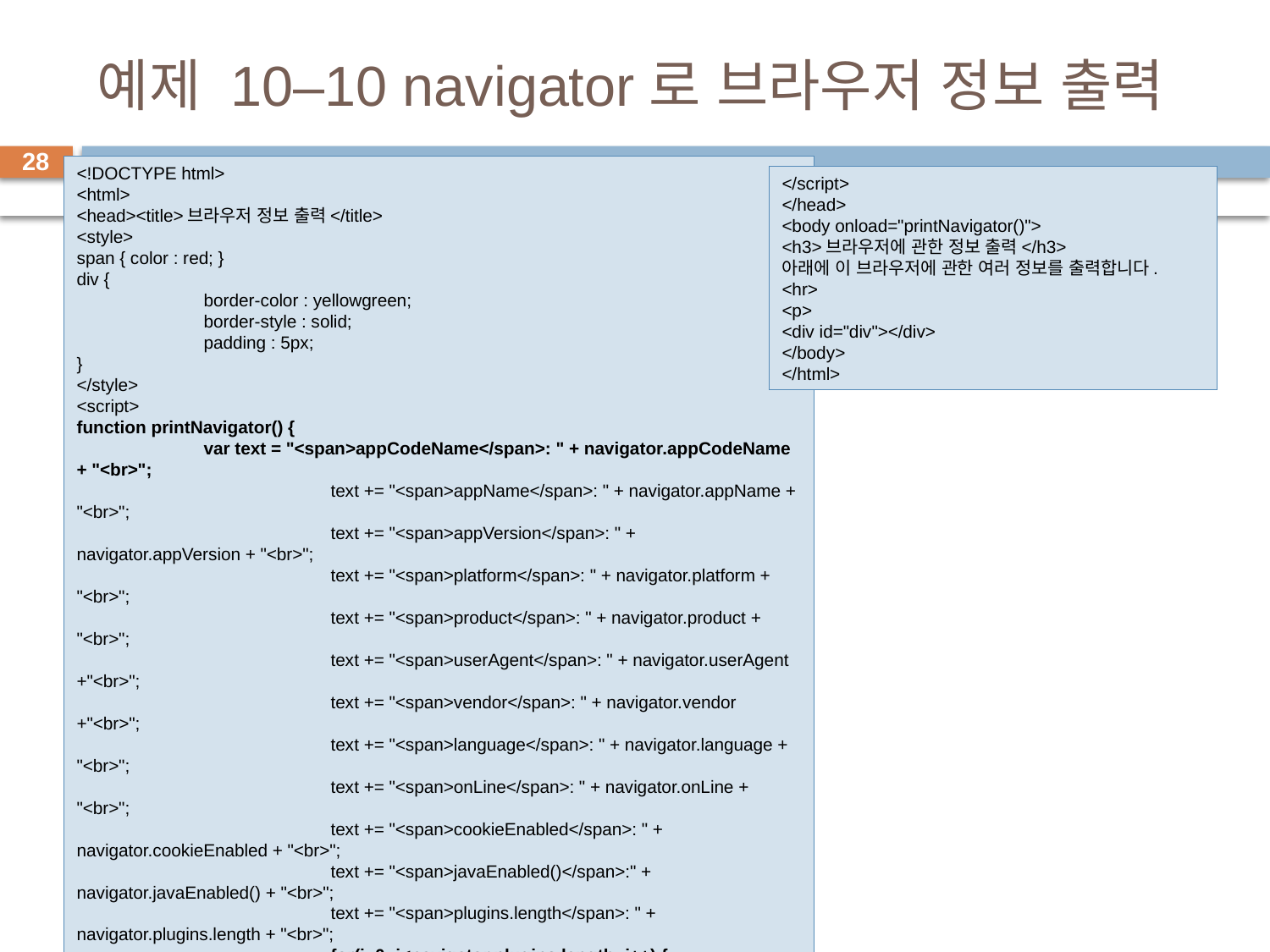

# 예제 10–10 navigator로 브라우저 정보 출력
28
<!DOCTYPE html>
<html>
<head><title>브라우저 정보 출력</title>
<style>
span { color : red; }
div {
	border-color : yellowgreen;
	border-style : solid;
	padding : 5px;
}
</style>
<script>
function printNavigator() {
	var text = "<span>appCodeName</span>: " + navigator.appCodeName + "<br>";
		text += "<span>appName</span>: " + navigator.appName + "<br>";
		text += "<span>appVersion</span>: " + navigator.appVersion + "<br>";
		text += "<span>platform</span>: " + navigator.platform + "<br>";
		text += "<span>product</span>: " + navigator.product + "<br>";
		text += "<span>userAgent</span>: " + navigator.userAgent +"<br>";
		text += "<span>vendor</span>: " + navigator.vendor +"<br>";
		text += "<span>language</span>: " + navigator.language + "<br>";
		text += "<span>onLine</span>: " + navigator.onLine + "<br>";
		text += "<span>cookieEnabled</span>: " + navigator.cookieEnabled + "<br>";
		text += "<span>javaEnabled()</span>:" + navigator.javaEnabled() + "<br>";
		text += "<span>plugins.length</span>: " + navigator.plugins.length + "<br>";
		for(j=0; j<navigator.plugins.length; j++) {
			text += "plugins" + j + " : <blockquote>";
			text += navigator.plugins[j].name + "<br>";
			text += "<i>" + navigator.plugins[j].description + "</i><br>";
			text += navigator.plugins[j].filename + "</blockquote>";
		}

	// div 태그에 출력
	var div = document.getElementById("div");
	div.innerHTML = text;
}
</script>
</head>
<body onload="printNavigator()">
<h3>브라우저에 관한 정보 출력</h3>
아래에 이 브라우저에 관한 여러 정보를 출력합니다.
<hr>
<p>
<div id="div"></div>
</body>
</html>